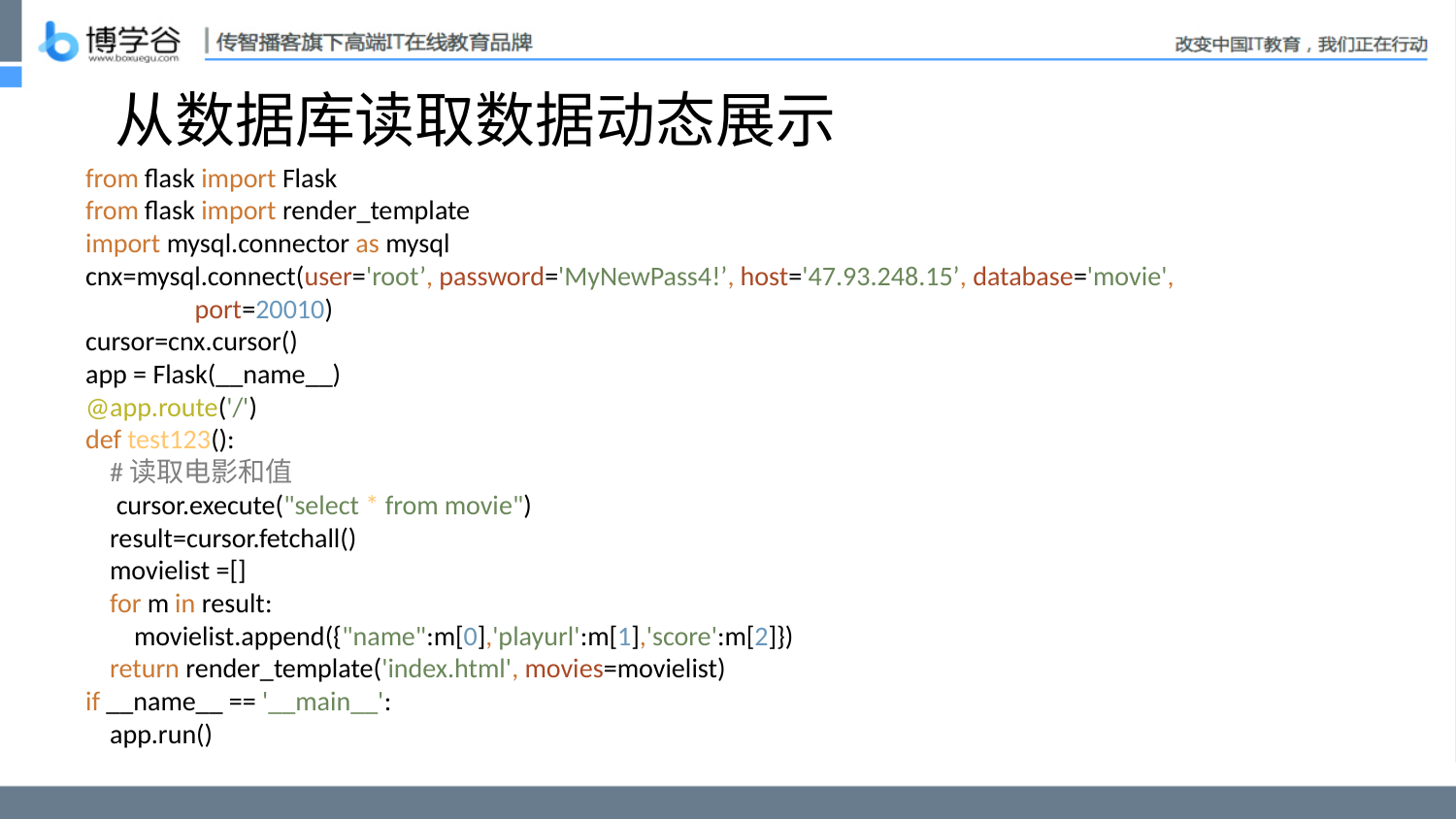

# 从数据库读取数据动态展示
from flask import Flask
from flask import render_template
import mysql.connector as mysql
cnx=mysql.connect(user='root’, password='MyNewPass4!’, host='47.93.248.15’, database='movie',
                  port=20010)
cursor=cnx.cursor()
app = Flask(__name__)
@app.route('/')
def test123():
    #读取电影和值
    cursor.execute("select * from movie")
    result=cursor.fetchall()
    movielist =[]
    for m in result:
        movielist.append({"name":m[0],'playurl':m[1],'score':m[2]})
    return render_template('index.html', movies=movielist)
if __name__ == '__main__':
    app.run()